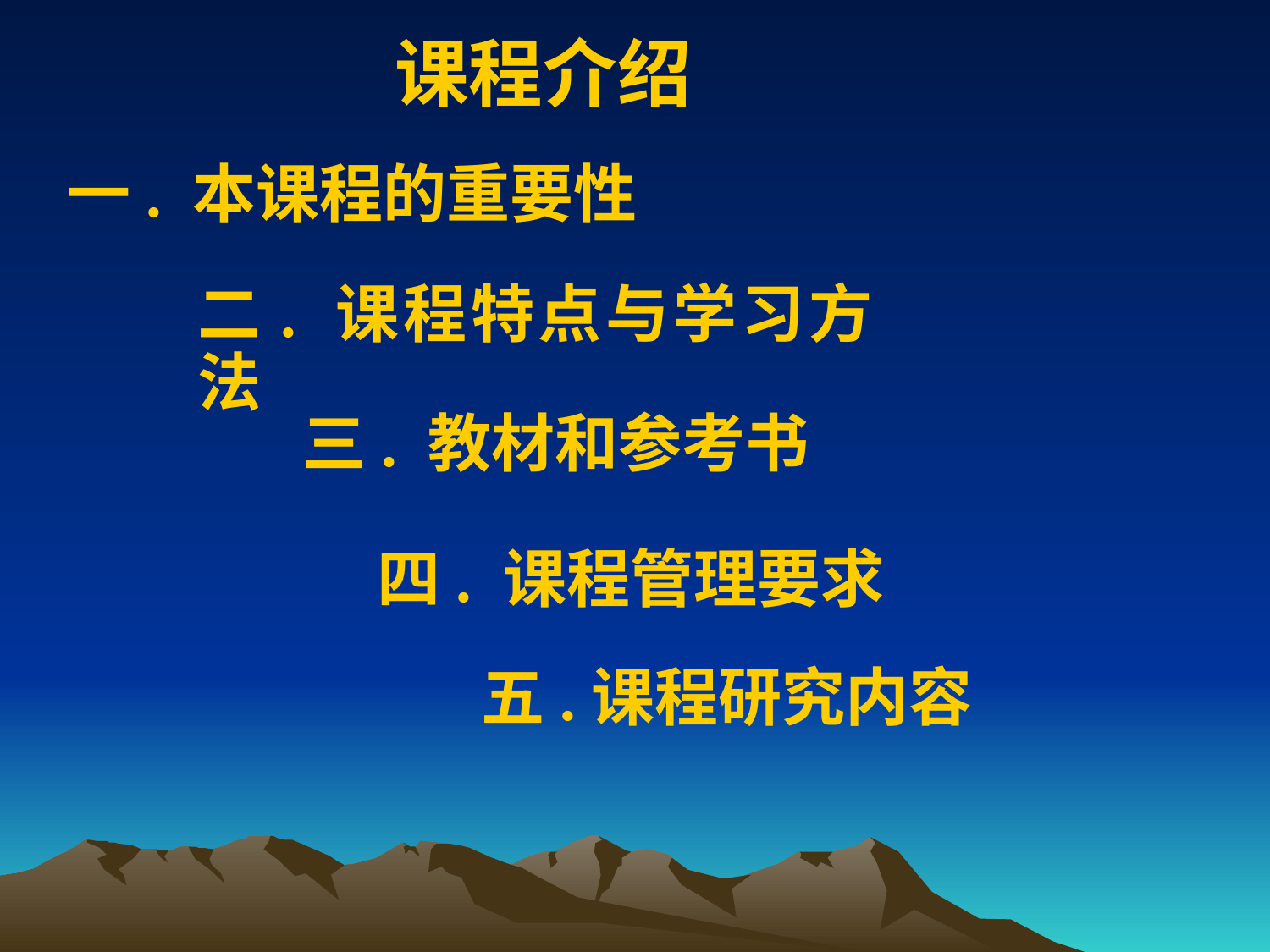

课程介绍
一. 本课程的重要性
二. 课程特点与学习方法
三. 教材和参考书
四. 课程管理要求
五.课程研究内容